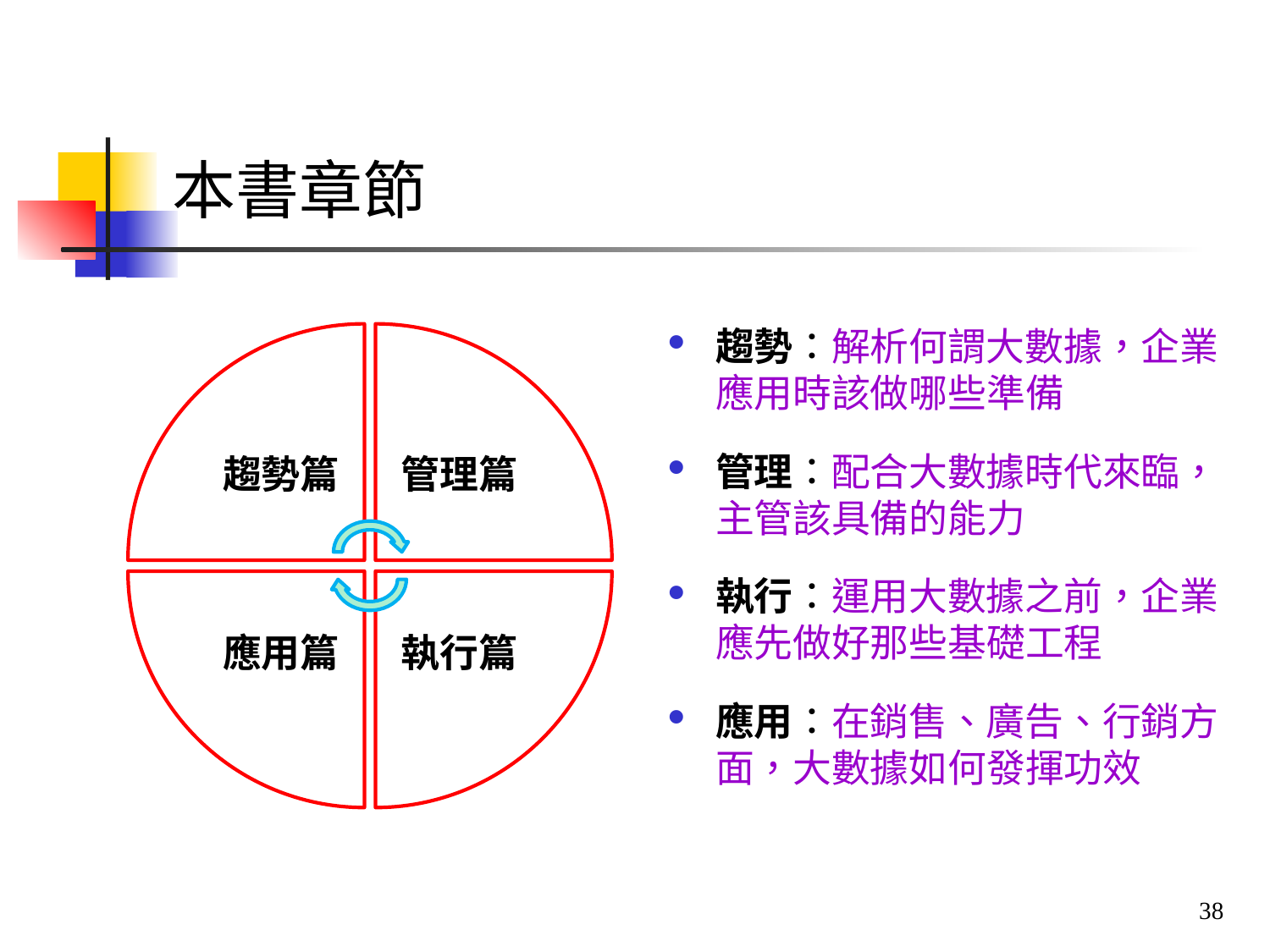

# 本書章節
趨勢篇
管理篇
執行篇
應用篇
趨勢：解析何謂大數據，企業應用時該做哪些準備
管理：配合大數據時代來臨，主管該具備的能力
執行：運用大數據之前，企業應先做好那些基礎工程
應用：在銷售、廣告、行銷方面，大數據如何發揮功效